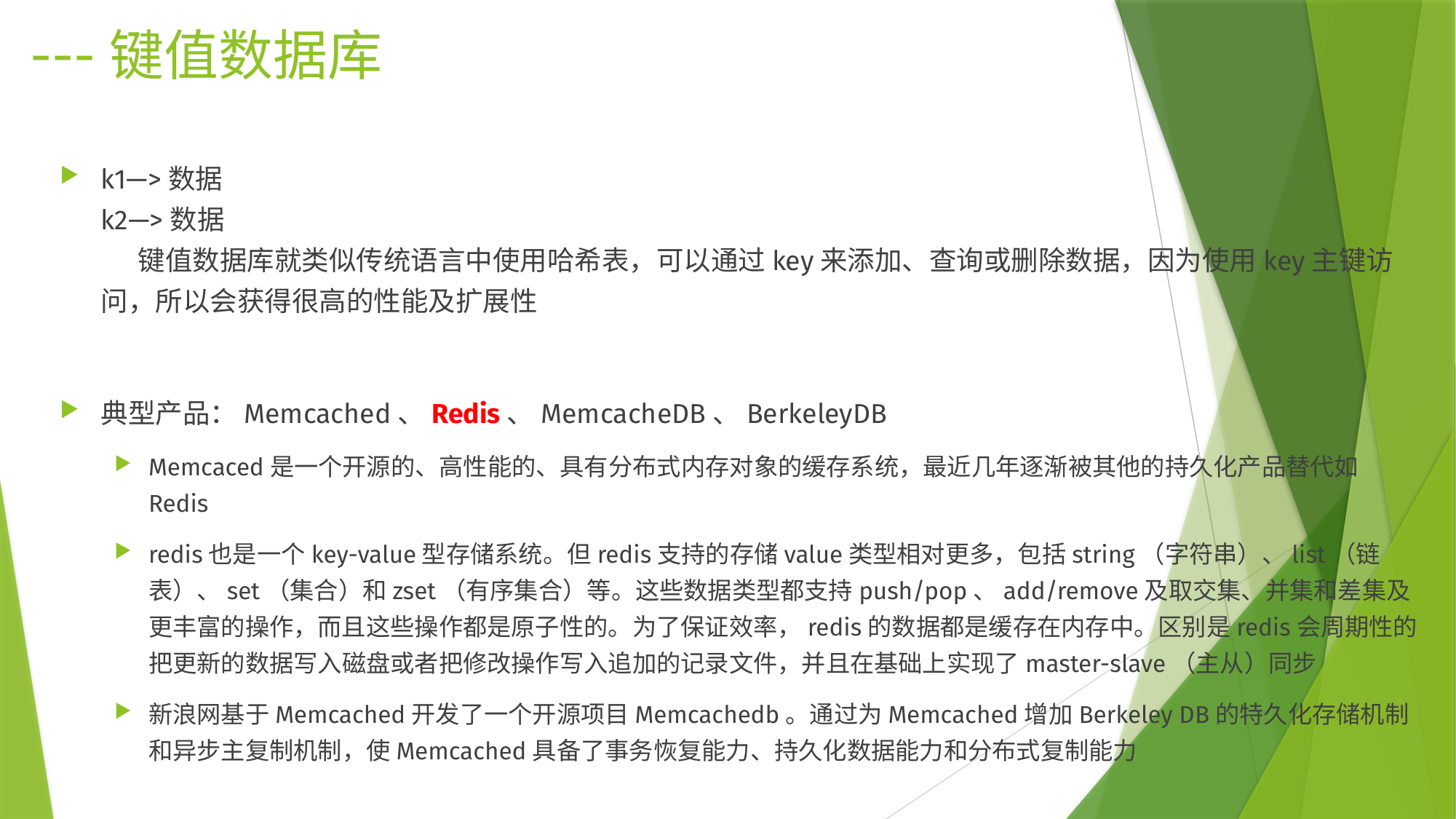

# ---键值数据库
k1—>数据 
k2—>数据 
      键值数据库就类似传统语言中使用哈希表，可以通过key来添加、查询或删除数据，因为使用key主键访问，所以会获得很高的性能及扩展性

典型产品：Memcached、Redis、MemcacheDB、BerkeleyDB
Memcaced是一个开源的、高性能的、具有分布式内存对象的缓存系统，最近几年逐渐被其他的持久化产品替代如Redis
redis也是一个key-value型存储系统。但redis支持的存储value类型相对更多，包括string（字符串）、list（链表）、set（集合）和zset（有序集合）等。这些数据类型都支持push/pop、add/remove及取交集、并集和差集及更丰富的操作，而且这些操作都是原子性的。为了保证效率，redis的数据都是缓存在内存中。区别是redis会周期性的把更新的数据写入磁盘或者把修改操作写入追加的记录文件，并且在基础上实现了master-slave（主从）同步
新浪网基于Memcached开发了一个开源项目Memcachedb。通过为Memcached增加Berkeley DB的特久化存储机制和异步主复制机制，使Memcached具备了事务恢复能力、持久化数据能力和分布式复制能力